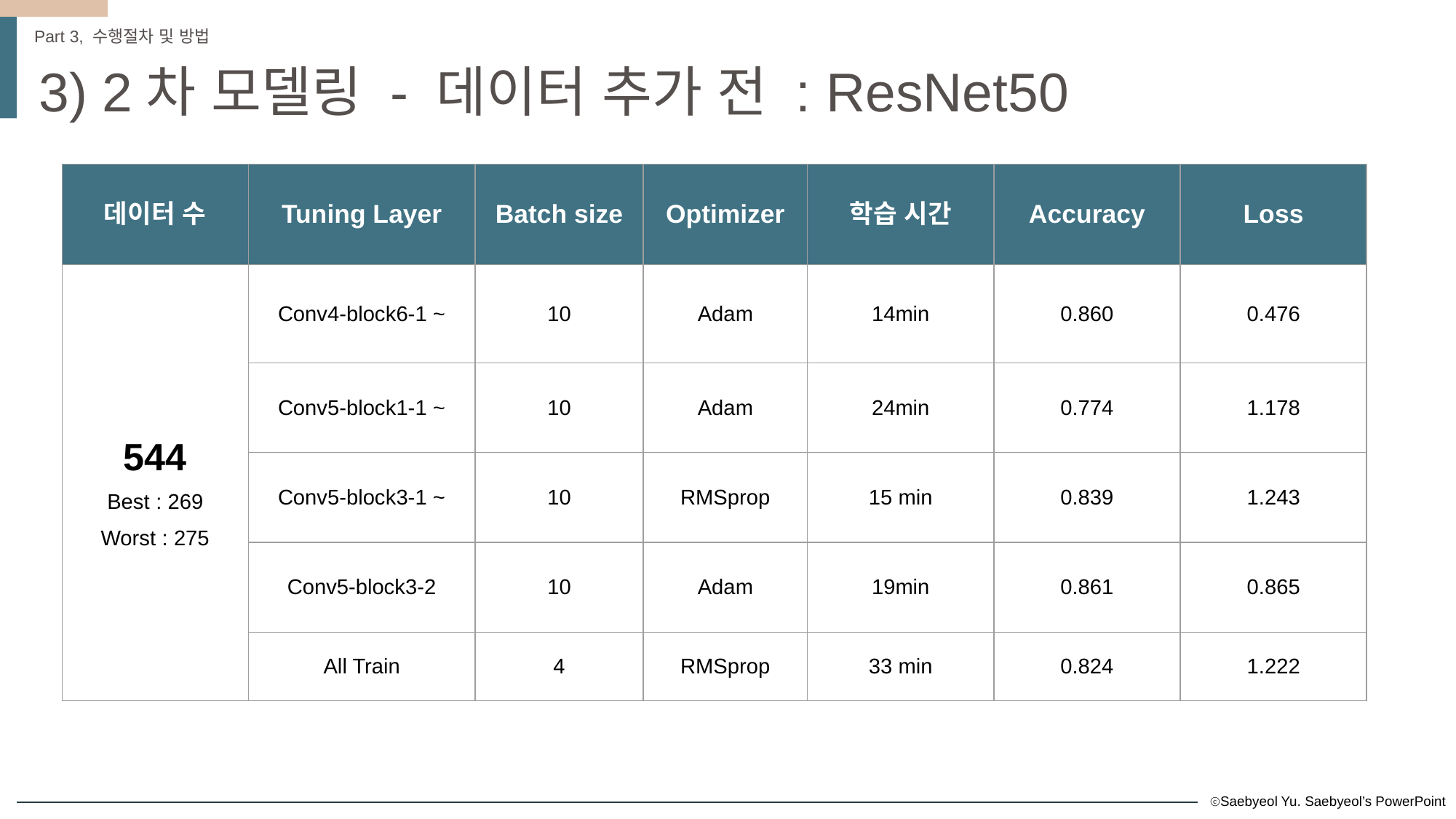

Part 3, 수행절차 및 방법
3) 2차 모델링 - 데이터 추가 전 : ResNet50
| 데이터 수 | Tuning Layer | Batch size | Optimizer | 학습 시간 | Accuracy | Loss |
| --- | --- | --- | --- | --- | --- | --- |
| 544 Best : 269 Worst : 275 | Conv4-block6-1 ~ | 10 | Adam | 14min | 0.860 | 0.476 |
|  | Conv5-block1-1 ~ | 10 | Adam | 24min | 0.774 | 1.178 |
|  | Conv5-block3-1 ~ | 10 | RMSprop | 15 min | 0.839 | 1.243 |
|  | Conv5-block3-2 | 10 | Adam | 19min | 0.861 | 0.865 |
|  | All Train | 4 | RMSprop | 33 min | 0.824 | 1.222 |